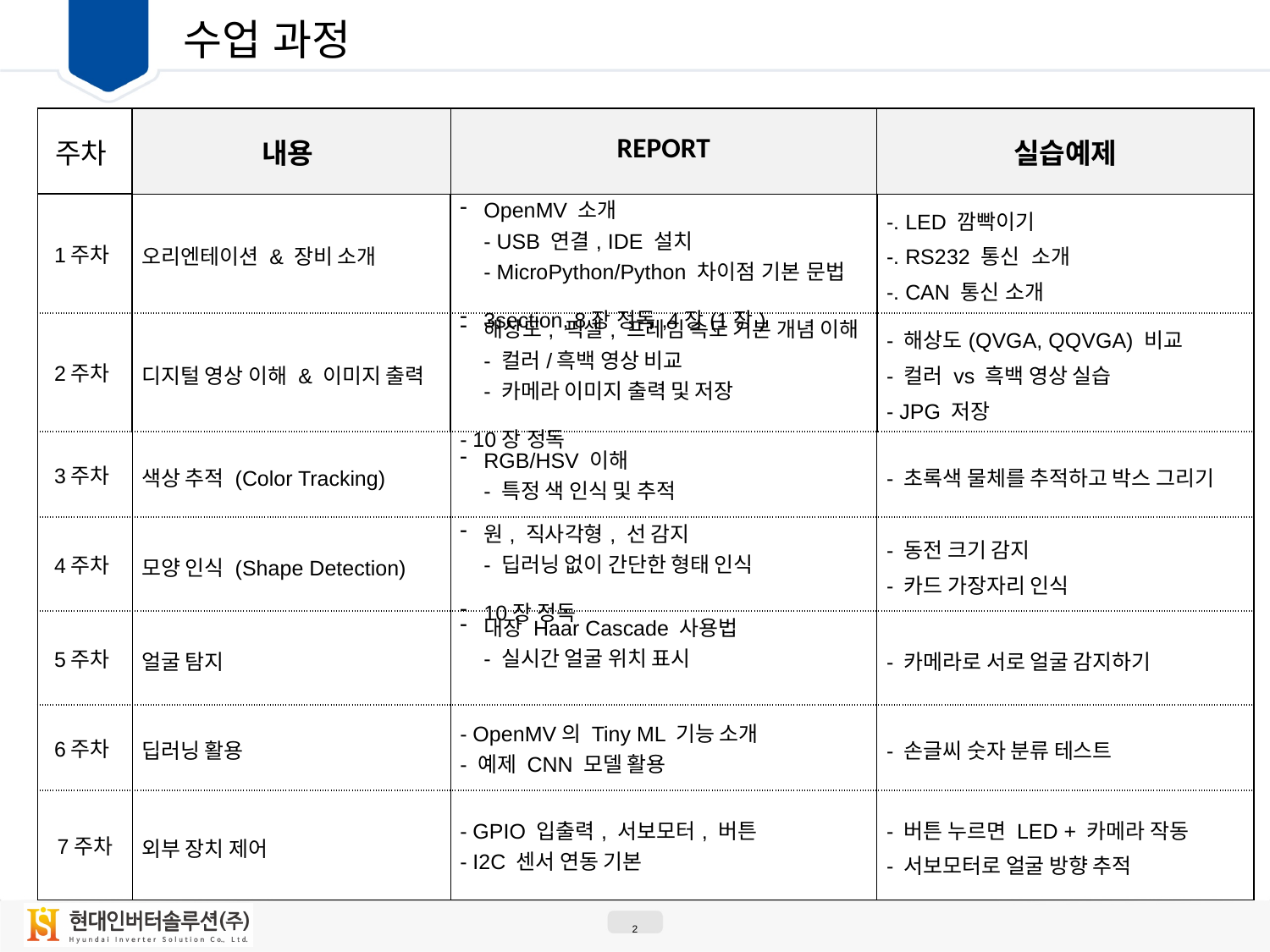

00
 수업 과정
| 주차 | 내용 | REPORT | 실습예제 |
| --- | --- | --- | --- |
| 1주차 | 오리엔테이션 & 장비 소개 | OpenMV 소개 - USB 연결, IDE 설치 - MicroPython/Python 차이점 기본 문법 3section, 8장 정독,4장(1장) | -. LED 깜빡이기 -. RS232 통신 소개 -. CAN 통신 소개 |
| 2주차 | 디지털 영상 이해 & 이미지 출력 | 해상도, 픽셀, 프레임 속도 기본 개념 이해 - 컬러/흑백 영상 비교 - 카메라 이미지 출력 및 저장 - 10장 정독 | - 해상도(QVGA, QQVGA) 비교 - 컬러 vs 흑백 영상 실습 - JPG 저장 |
| 3주차 | 색상 추적 (Color Tracking) | RGB/HSV 이해 - 특정 색 인식 및 추적 | - 초록색 물체를 추적하고 박스 그리기 |
| 4주차 | 모양 인식 (Shape Detection) | 원, 직사각형, 선 감지 - 딥러닝 없이 간단한 형태 인식 10장 정독 | - 동전 크기 감지 - 카드 가장자리 인식 |
| 5주차 | 얼굴 탐지 | 내장 Haar Cascade 사용법 - 실시간 얼굴 위치 표시 | - 카메라로 서로 얼굴 감지하기 |
| 6주차 | 딥러닝 활용 | - OpenMV의 Tiny ML 기능 소개 - 예제 CNN 모델 활용 | - 손글씨 숫자 분류 테스트 |
| 7주차 | 외부 장치 제어 | - GPIO 입출력, 서보모터, 버튼 - I2C 센서 연동 기본 | - 버튼 누르면 LED + 카메라 작동 - 서보모터로 얼굴 방향 추적 |